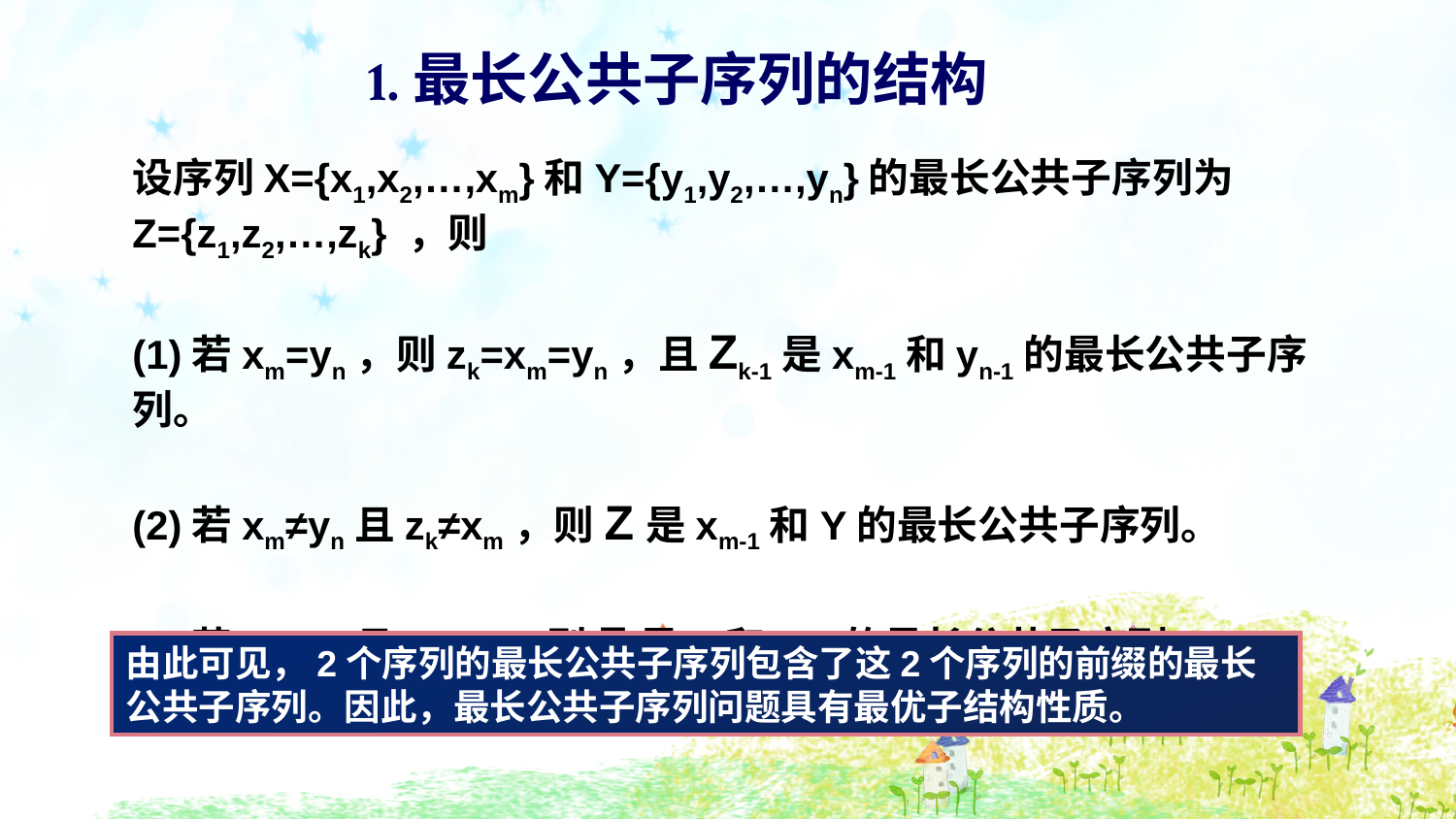

1.最长公共子序列的结构
设序列X={x1,x2,…,xm}和Y={y1,y2,…,yn}的最长公共子序列为Z={z1,z2,…,zk} ，则

(1)若xm=yn，则zk=xm=yn，且Zk-1是xm-1和yn-1的最长公共子序列。

(2)若xm≠yn且zk≠xm，则Z是xm-1和Y的最长公共子序列。

(3)若xm≠yn且zk≠yn，则Z是X和yn-1的最长公共子序列。
由此可见，2个序列的最长公共子序列包含了这2个序列的前缀的最长公共子序列。因此，最长公共子序列问题具有最优子结构性质。